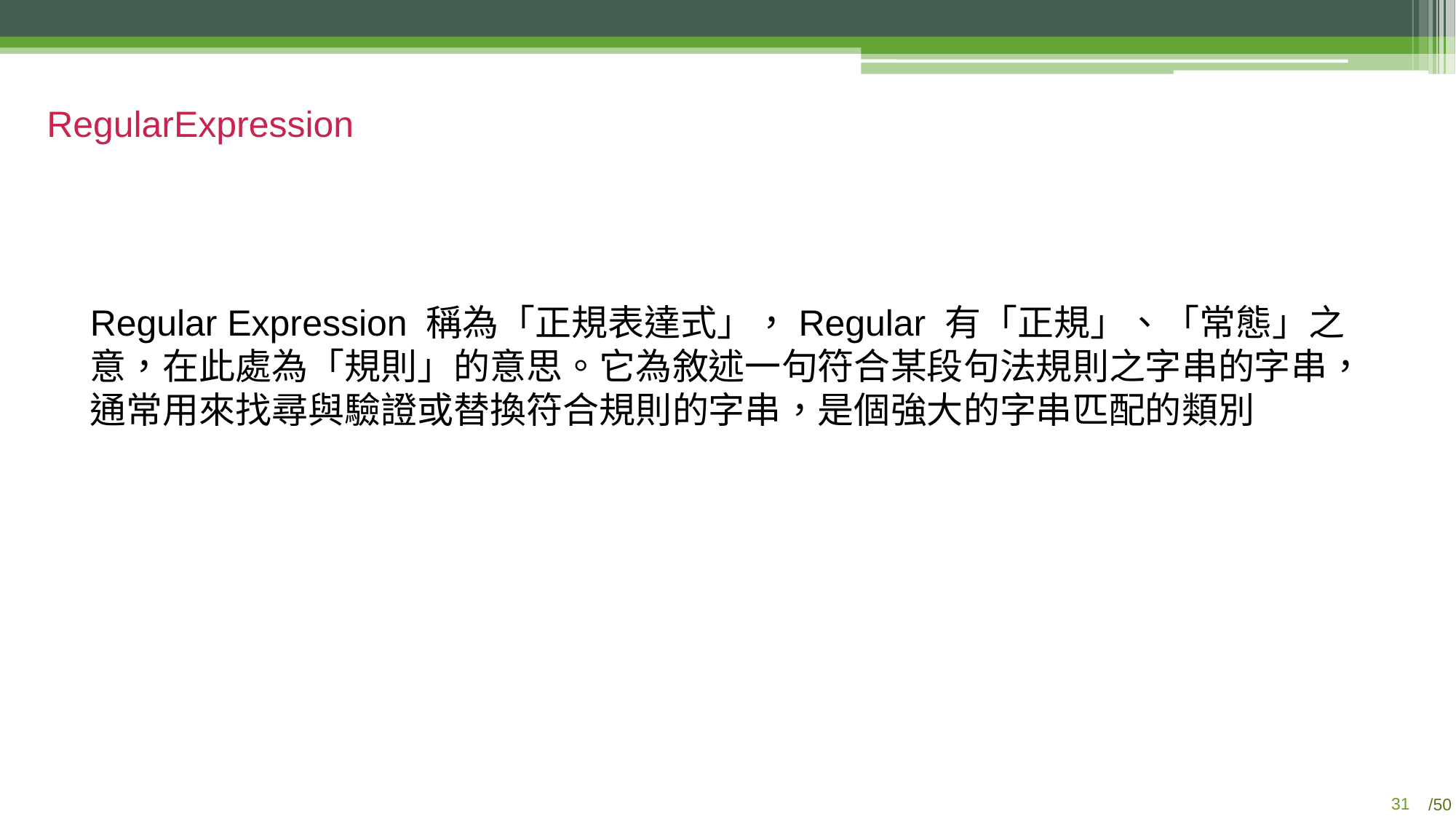

RegularExpression
Regular Expression 稱為「正規表達式」，Regular 有「正規」、「常態」之意，在此處為「規則」的意思。它為敘述一句符合某段句法規則之字串的字串，通常用來找尋與驗證或替換符合規則的字串，是個強大的字串匹配的類別
31
/50